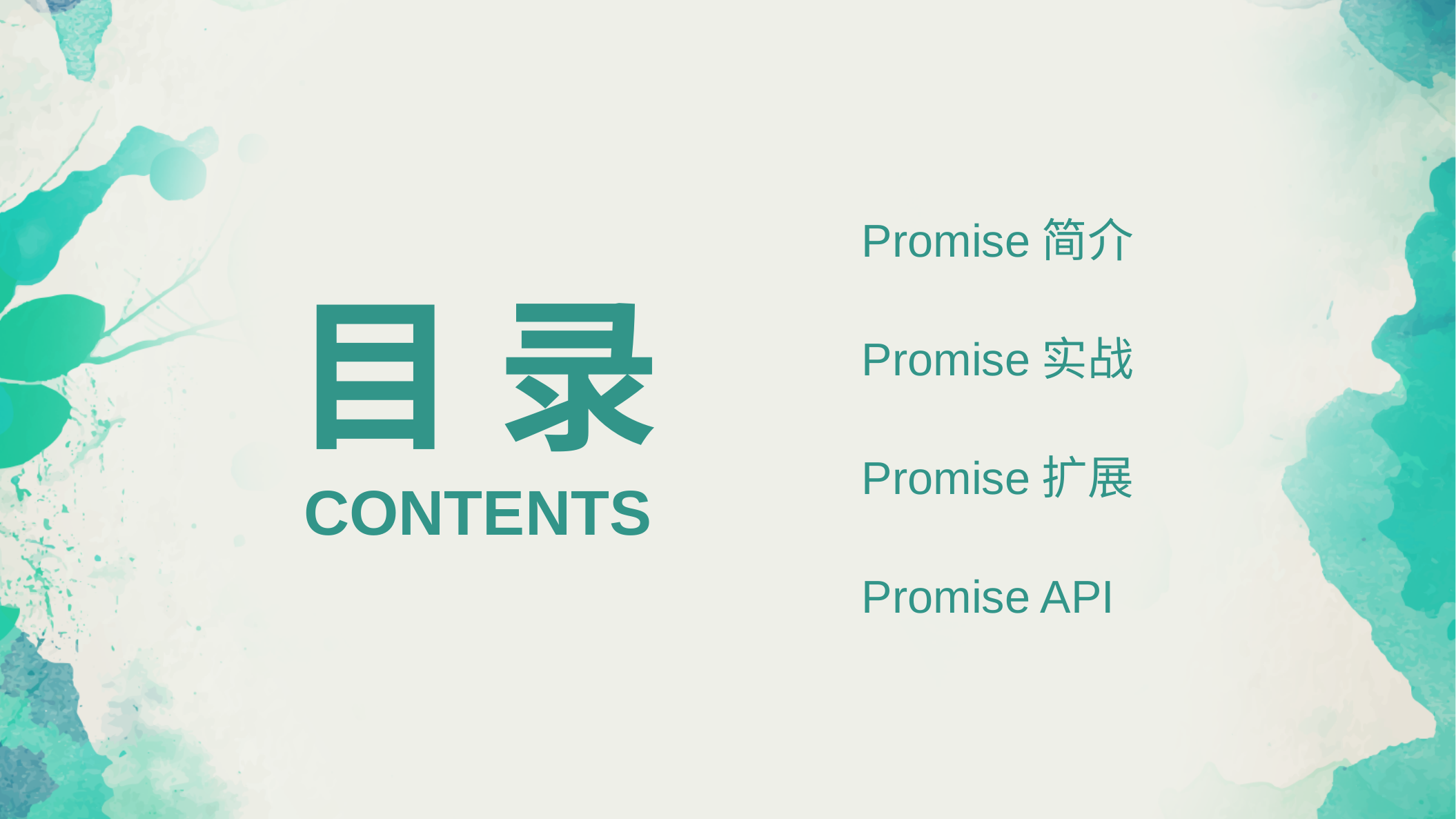

Promise简介
目 录
Promise实战
Promise扩展
CONTENTS
Promise API